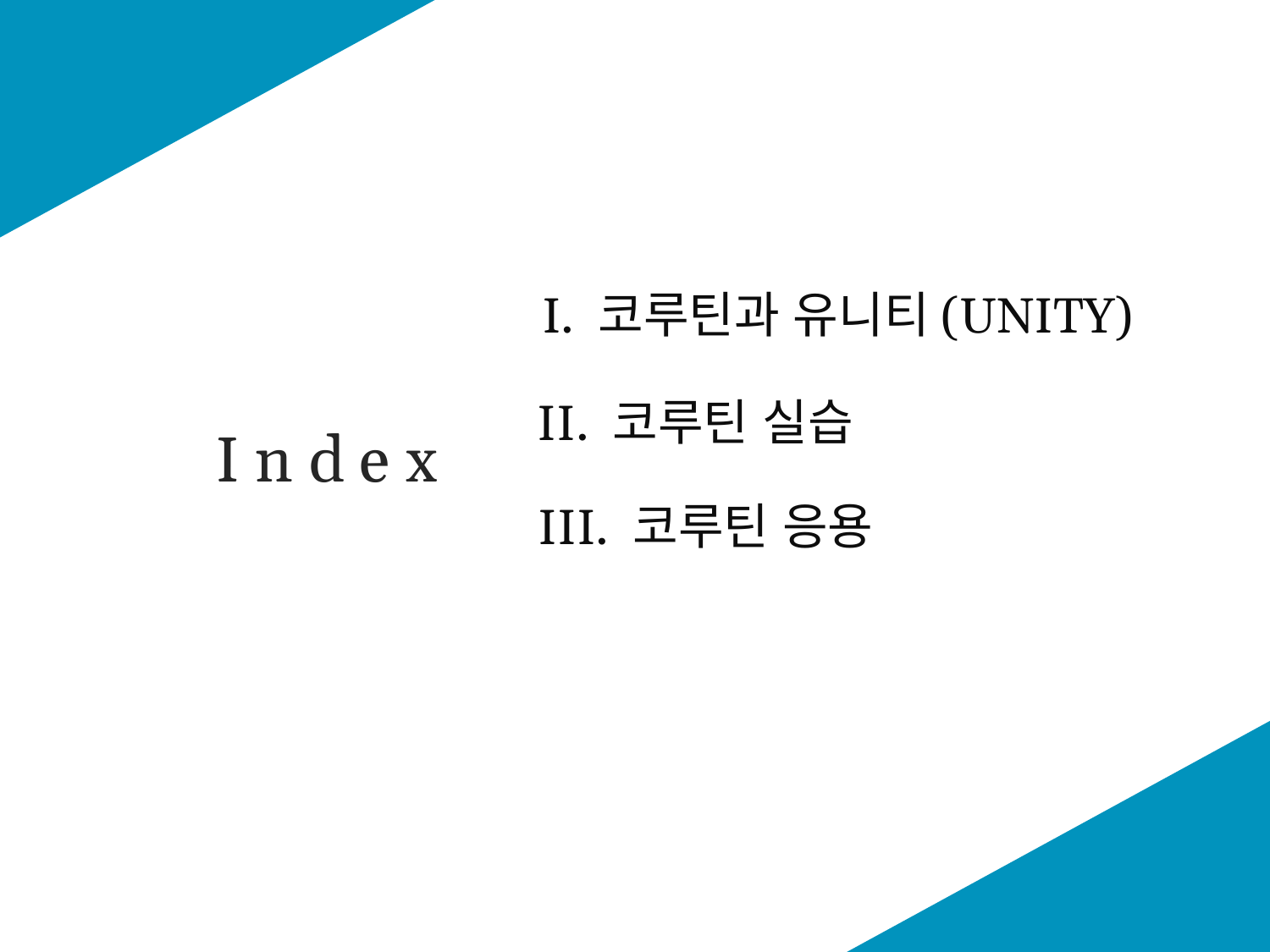

I. 코루틴과 유니티(UNITY)
II. 코루틴 실습
I n d e x
III. 코루틴 응용